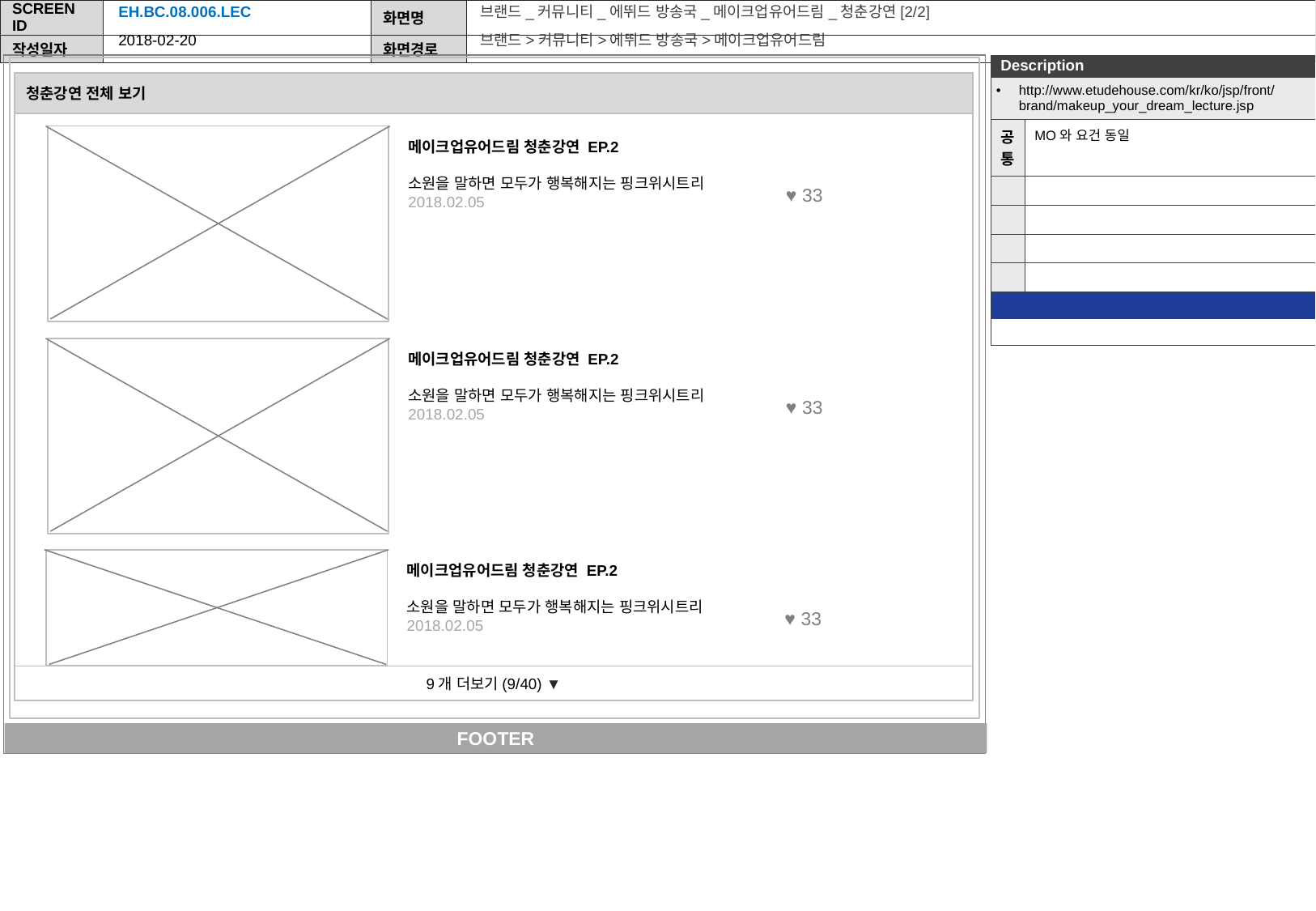

EH.BC.08.006.LEC
브랜드_커뮤니티_에뛰드 방송국_메이크업유어드림_청춘강연[2/2]
2018-02-20
브랜드>커뮤니티>에뛰드 방송국>메이크업유어드림

| Description |  |
| --- | --- |
| http://www.etudehouse.com/kr/ko/jsp/front/brand/makeup\_your\_dream\_lecture.jsp |  |
| 공통 | MO와 요건 동일 |
|  |  |
|  |  |
|  |  |
|  |  |
|  |  |
|  |  |

청춘강연 전체 보기

메이크업유어드림 청춘강연 EP.2

소원을 말하면 모두가 행복해지는 핑크위시트리
2018.02.05
♥ 33

메이크업유어드림 청춘강연 EP.2

소원을 말하면 모두가 행복해지는 핑크위시트리
2018.02.05
♥ 33

메이크업유어드림 청춘강연 EP.2

소원을 말하면 모두가 행복해지는 핑크위시트리
2018.02.05
♥ 33
9개 더보기(9/40) ▼
FOOTER